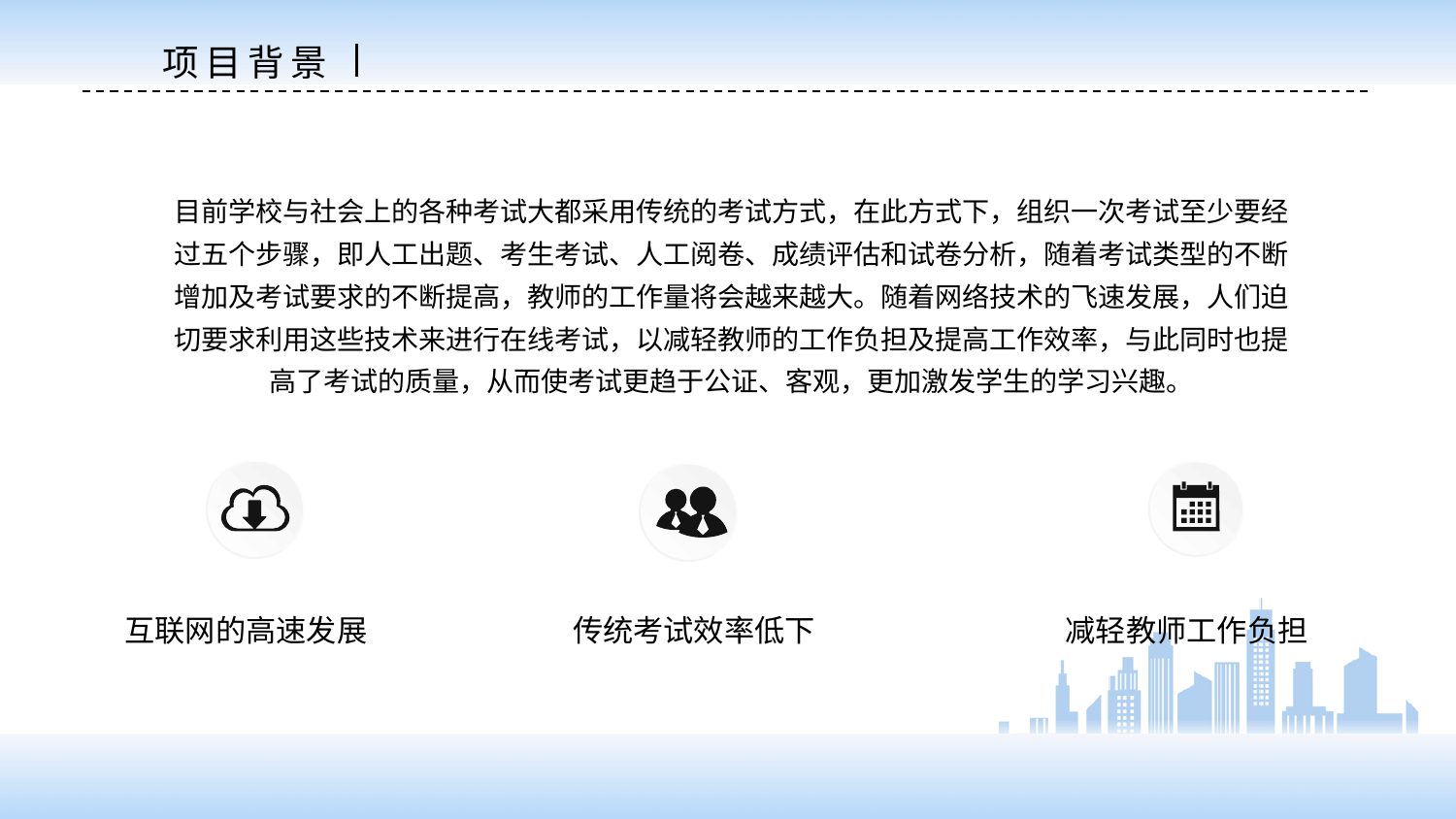

项目背景

目前学校与社会上的各种考试大都采用传统的考试方式，在此方式下，组织一次考试至少要经过五个步骤，即人工出题、考生考试、人工阅卷、成绩评估和试卷分析，随着考试类型的不断增加及考试要求的不断提高，教师的工作量将会越来越大。随着网络技术的飞速发展，人们迫切要求利用这些技术来进行在线考试，以减轻教师的工作负担及提高工作效率，与此同时也提高了考试的质量，从而使考试更趋于公证、客观，更加激发学生的学习兴趣。

互联网的高速发展
传统考试效率低下
减轻教师工作负担